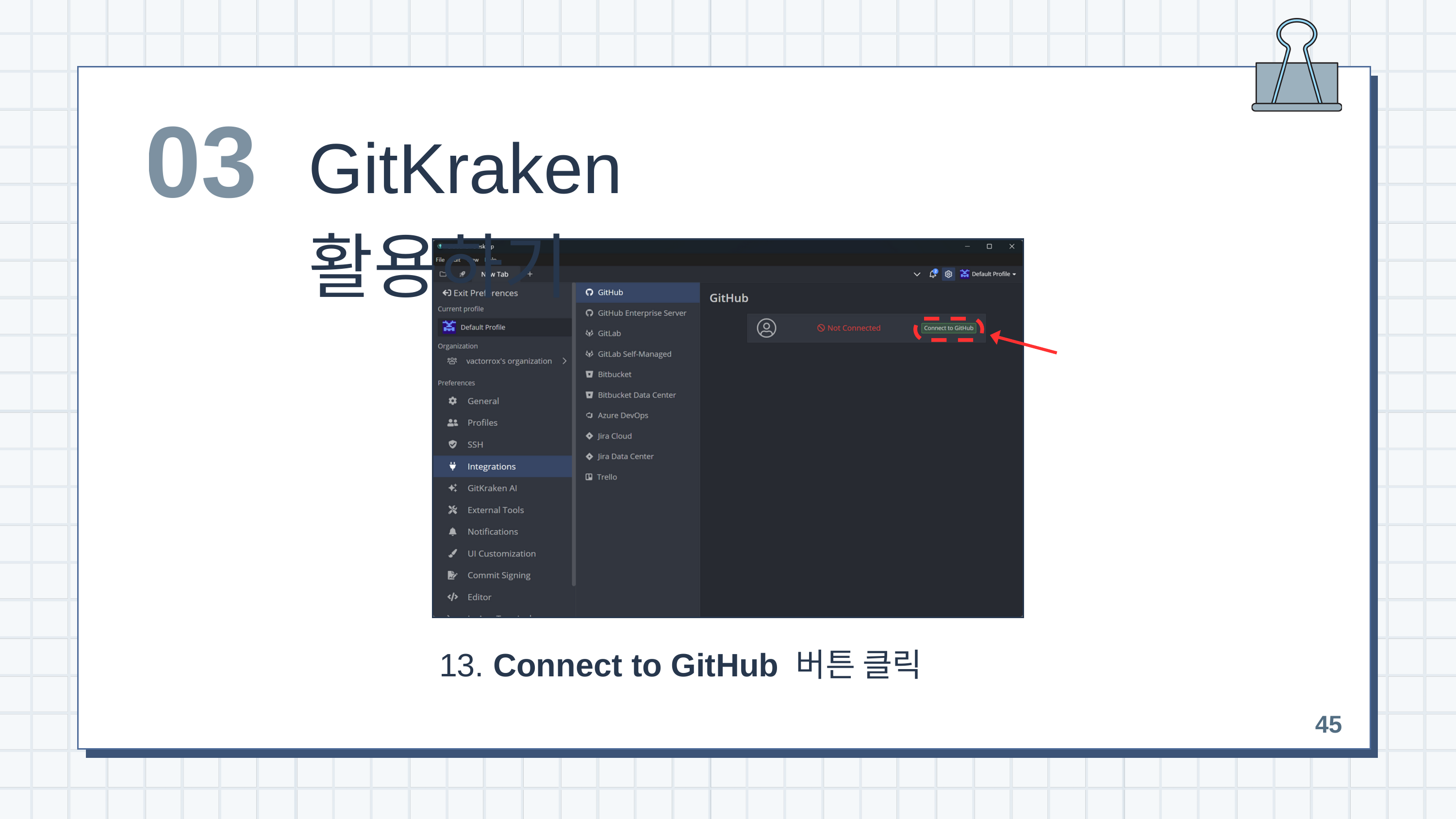

03
GitKraken 활용하기

   13. Connect to GitHub 버튼 클릭
45